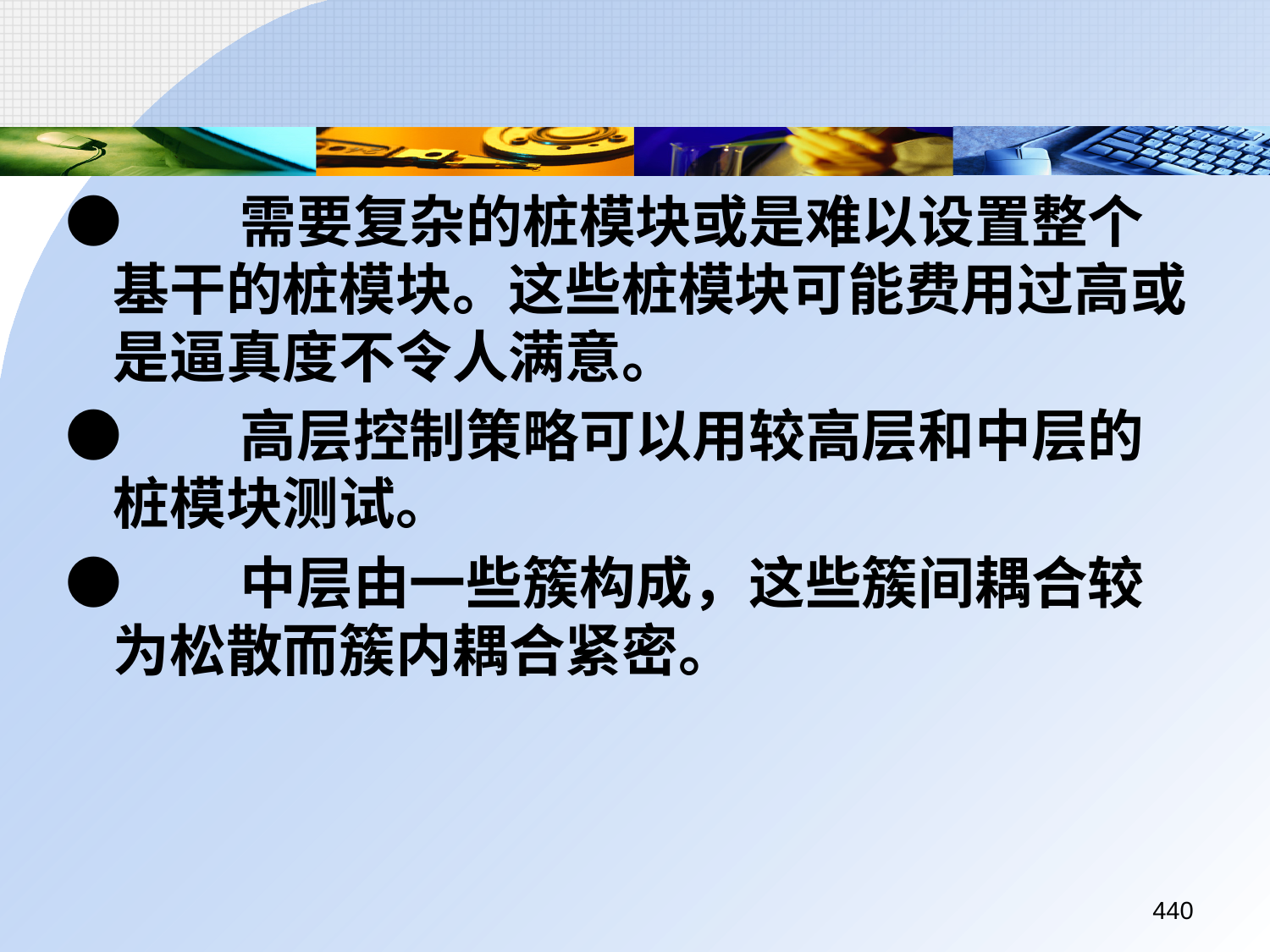

●	需要复杂的桩模块或是难以设置整个基干的桩模块。这些桩模块可能费用过高或是逼真度不令人满意。
●	高层控制策略可以用较高层和中层的桩模块测试。
●	中层由一些簇构成，这些簇间耦合较为松散而簇内耦合紧密。

440